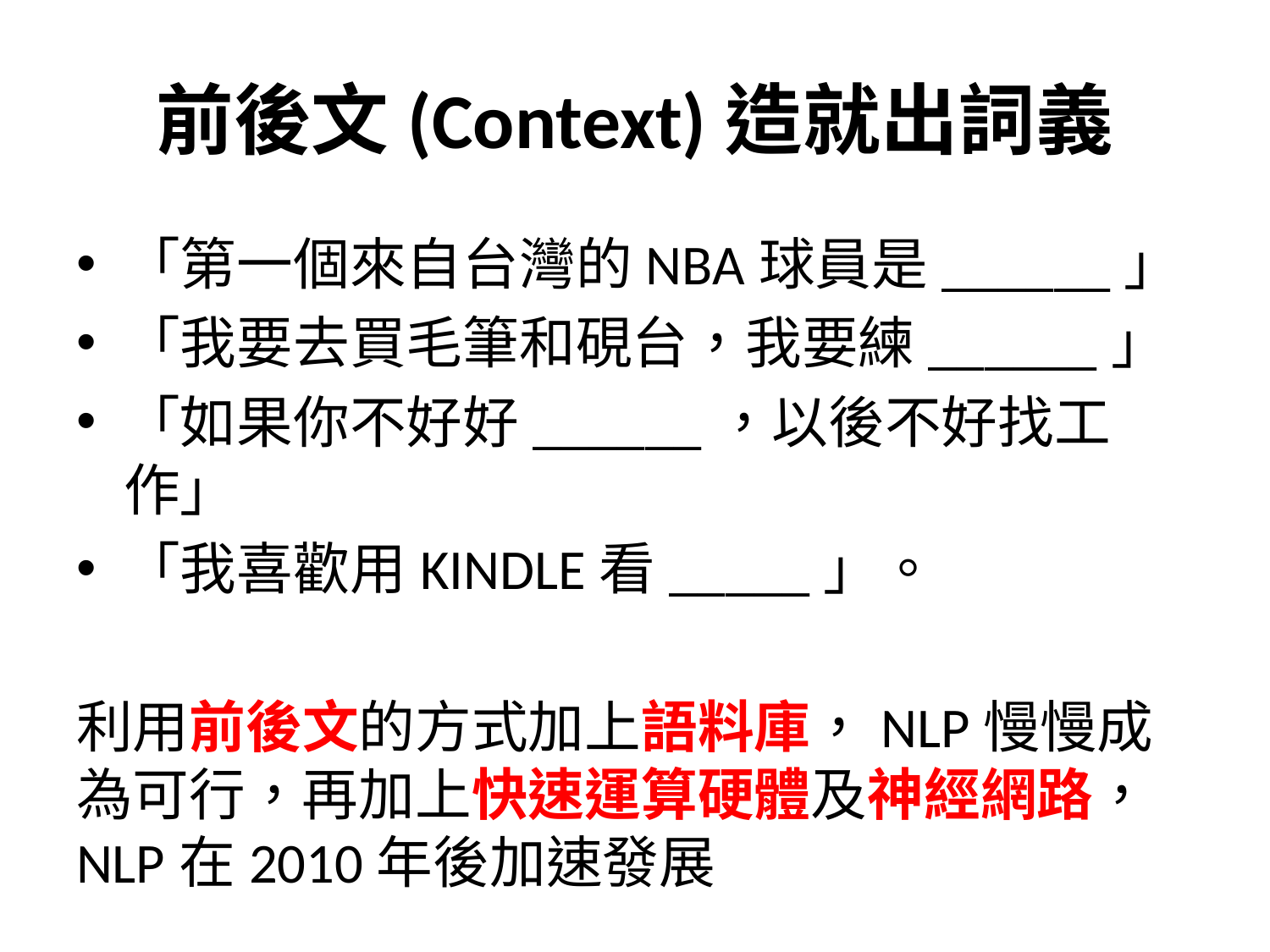

# 前後文(Context)造就出詞義
「第一個來自台灣的NBA球員是______」
「我要去買毛筆和硯台，我要練______」
「如果你不好好______，以後不好找工作」
「我喜歡用KINDLE看_____」。

利用前後文的方式加上語料庫，NLP慢慢成為可行，再加上快速運算硬體及神經網路，NLP在2010年後加速發展